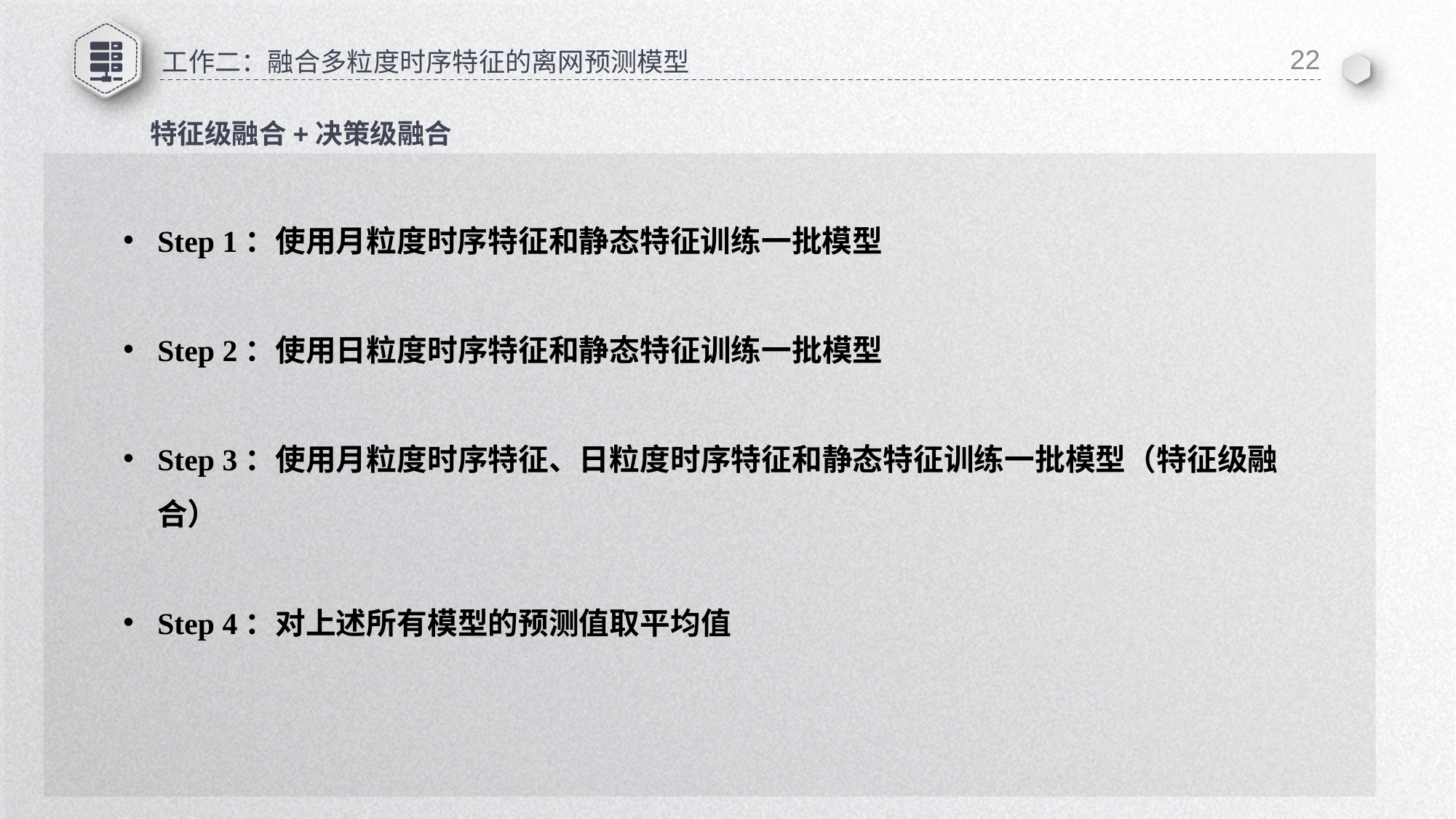

22
# 工作二：融合多粒度时序特征的离网预测模型
特征级融合+决策级融合

Step 1：使用月粒度时序特征和静态特征训练一批模型

Step 2：使用日粒度时序特征和静态特征训练一批模型

Step 3：使用月粒度时序特征、日粒度时序特征和静态特征训练一批模型（特征级融合）

Step 4：对上述所有模型的预测值取平均值